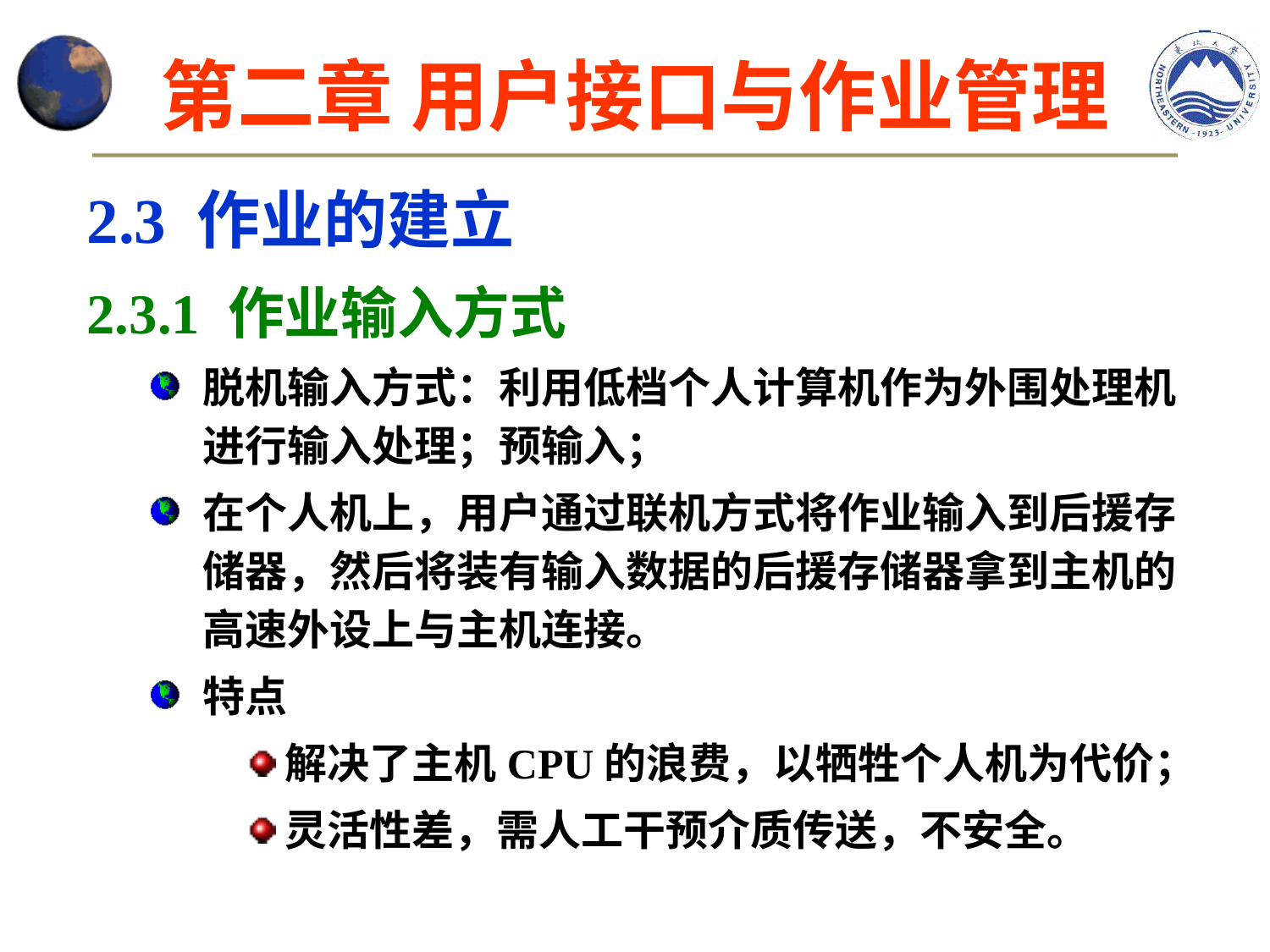

# 第二章 用户接口与作业管理
2.3 作业的建立
2.3.1 作业输入方式
脱机输入方式：利用低档个人计算机作为外围处理机进行输入处理；预输入；
在个人机上，用户通过联机方式将作业输入到后援存储器，然后将装有输入数据的后援存储器拿到主机的高速外设上与主机连接。
特点
解决了主机CPU的浪费，以牺牲个人机为代价；
灵活性差，需人工干预介质传送，不安全。